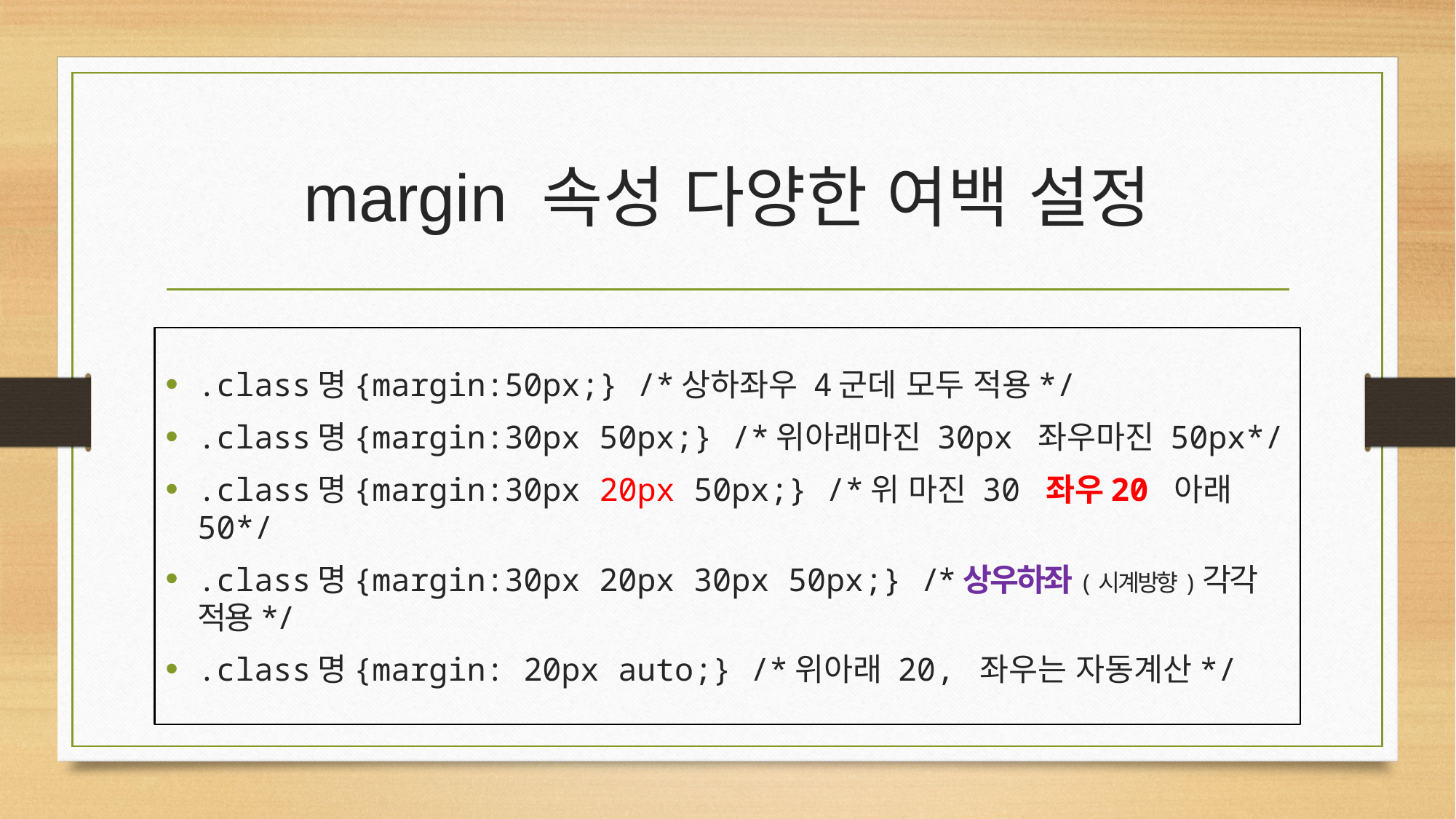

# margin 속성 다양한 여백 설정

.class명{margin:50px;} /*상하좌우 4군데 모두 적용*/
.class명{margin:30px 50px;} /*위아래마진 30px 좌우마진 50px*/
.class명{margin:30px 20px 50px;} /*위 마진 30 좌우20 아래 50*/
.class명{margin:30px 20px 30px 50px;} /*상우하좌(시계방향)각각 적용*/
.class명{margin: 20px auto;} /*위아래 20, 좌우는 자동계산*/